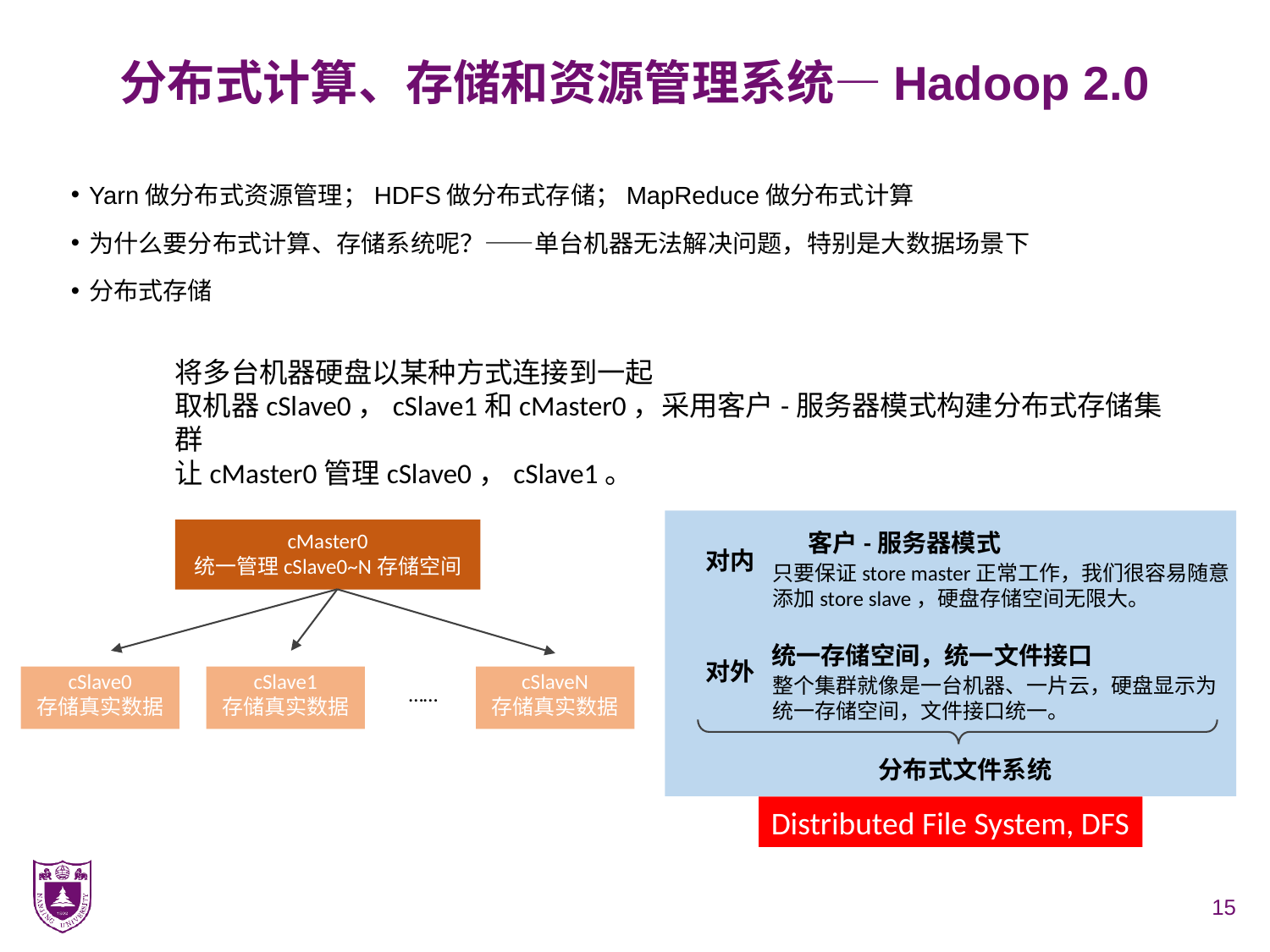

# 分布式计算、存储和资源管理系统—Hadoop 2.0
Yarn做分布式资源管理；HDFS做分布式存储；MapReduce做分布式计算
为什么要分布式计算、存储系统呢？——单台机器无法解决问题，特别是大数据场景下
分布式存储
将多台机器硬盘以某种方式连接到一起
取机器cSlave0，cSlave1和cMaster0，采用客户-服务器模式构建分布式存储集群
让cMaster0管理cSlave0，cSlave1。

cMaster0
统一管理cSlave0~N存储空间
cSlave0
存储真实数据
cSlave1
存储真实数据
cSlaveN
存储真实数据

……
客户-服务器模式
对内
只要保证store master正常工作，我们很容易随意
添加store slave，硬盘存储空间无限大。

统一存储空间，统一文件接口
对外
整个集群就像是一台机器、一片云，硬盘显示为
统一存储空间，文件接口统一。
分布式文件系统
Distributed File System, DFS
15